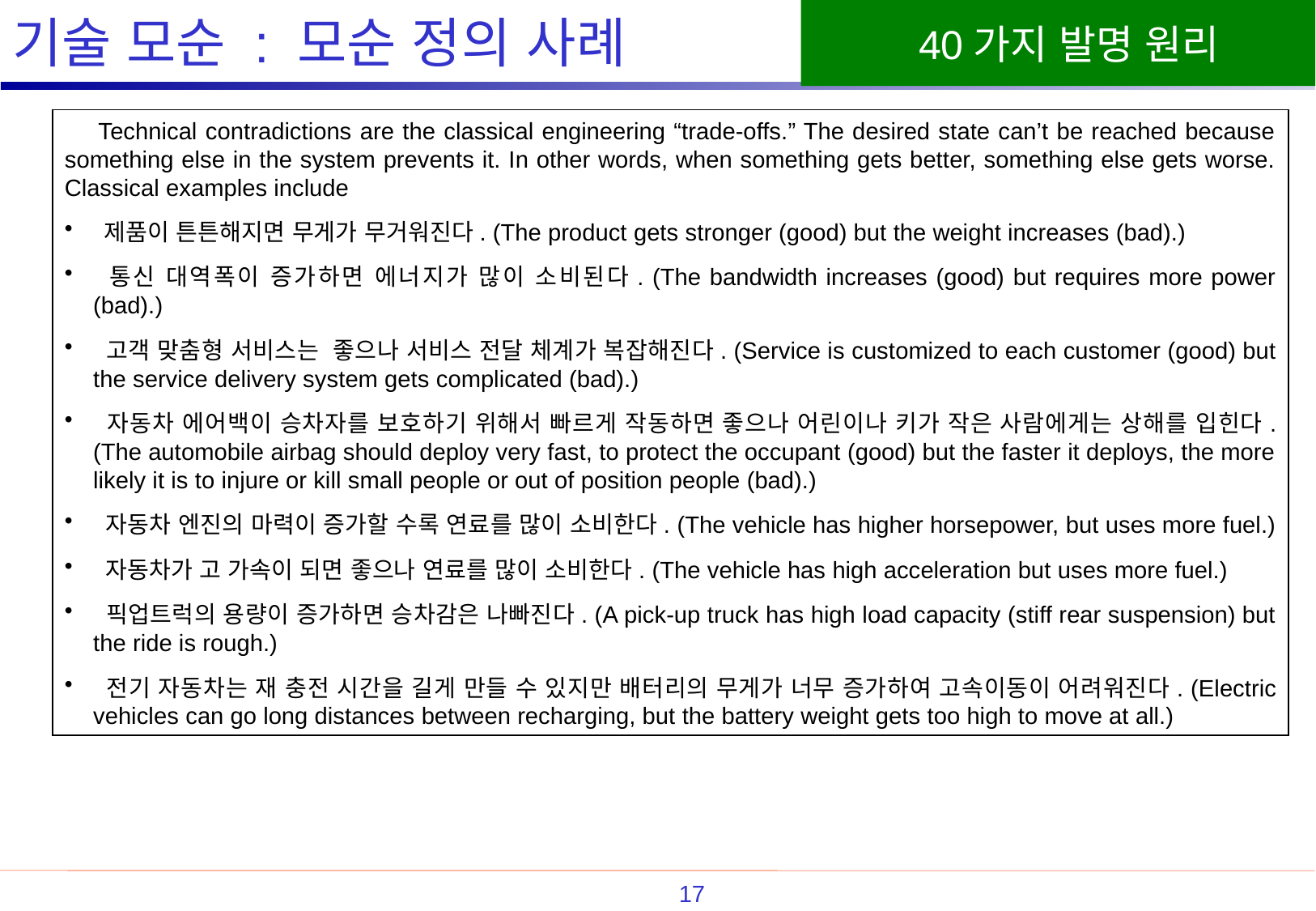

# 기술 모순 : 모순 정의 사례
    Technical contradictions are the classical engineering “trade-offs.” The desired state can’t be reached because something else in the system prevents it. In other words, when something gets better, something else gets worse. Classical examples include
 제품이 튼튼해지면 무게가 무거워진다. (The product gets stronger (good) but the weight increases (bad).)
 통신 대역폭이 증가하면 에너지가 많이 소비된다. (The bandwidth increases (good) but requires more power (bad).)
 고객 맞춤형 서비스는  좋으나 서비스 전달 체계가 복잡해진다. (Service is customized to each customer (good) but the service delivery system gets complicated (bad).)
 자동차 에어백이 승차자를 보호하기 위해서 빠르게 작동하면 좋으나 어린이나 키가 작은 사람에게는 상해를 입힌다.(The automobile airbag should deploy very fast, to protect the occupant (good) but the faster it deploys, the more likely it is to injure or kill small people or out of position people (bad).)
 자동차 엔진의 마력이 증가할 수록 연료를 많이 소비한다. (The vehicle has higher horsepower, but uses more fuel.)
 자동차가 고 가속이 되면 좋으나 연료를 많이 소비한다. (The vehicle has high acceleration but uses more fuel.)
 픽업트럭의 용량이 증가하면 승차감은 나빠진다. (A pick-up truck has high load capacity (stiff rear suspension) but the ride is rough.)
 전기 자동차는 재 충전 시간을 길게 만들 수 있지만 배터리의 무게가 너무 증가하여 고속이동이 어려워진다. (Electric vehicles can go long distances between recharging, but the battery weight gets too high to move at all.)